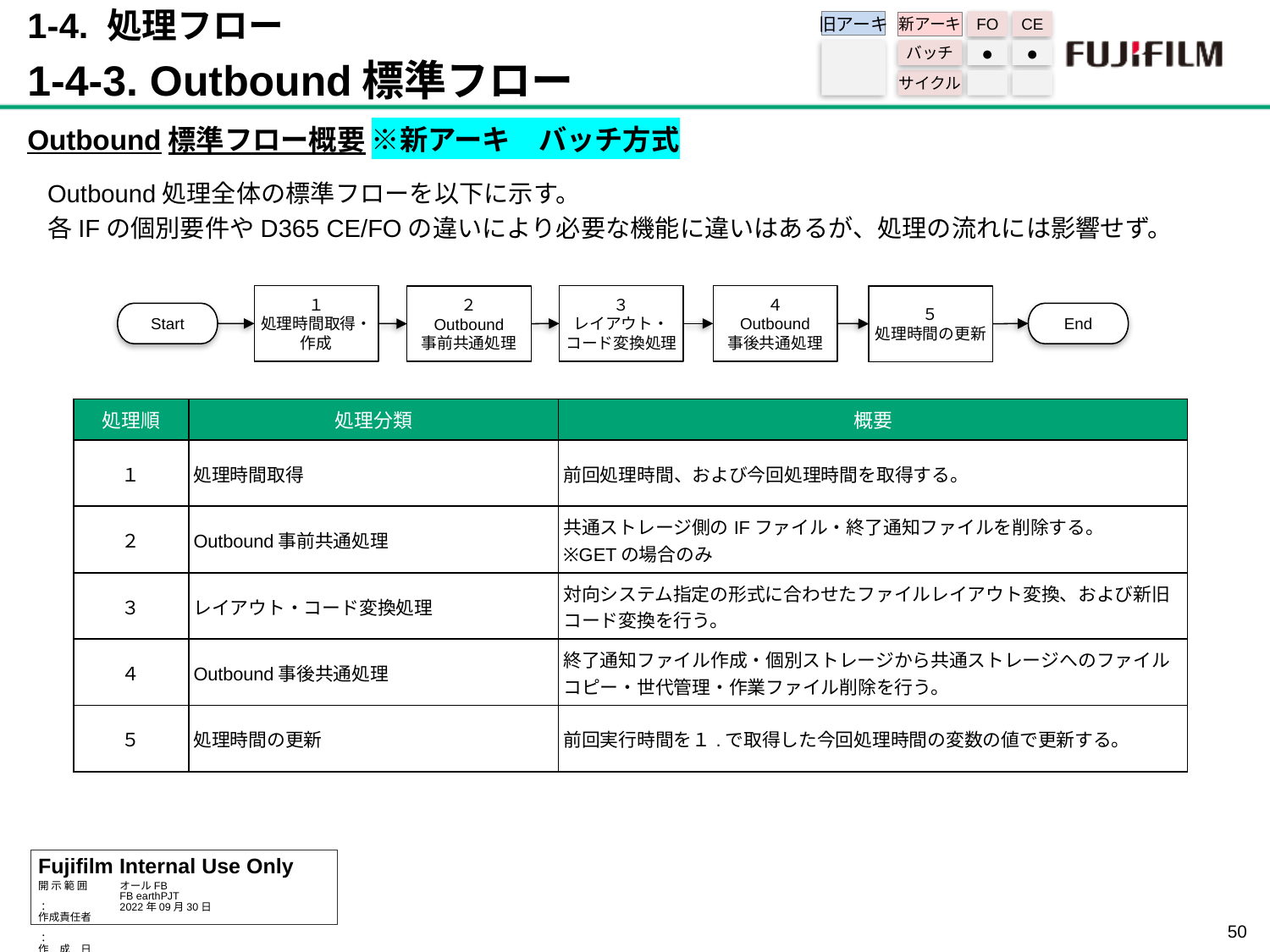

1-4. 処理フロー
1-4-3. Outbound標準フロー
旧アーキ
FO
CE
新アーキ
バッチ
●
●
サイクル

Outbound標準フロー概要 ※新アーキ　バッチ方式
Outbound処理全体の標準フローを以下に示す。
各IFの個別要件やD365 CE/FOの違いにより必要な機能に違いはあるが、処理の流れには影響せず。
１
処理時間取得・作成
３
レイアウト・コード変換処理
４
Outbound
事後共通処理
２
Outbound
事前共通処理
５
処理時間の更新
Start
End
| 処理順 | 処理分類 | 概要 |
| --- | --- | --- |
| １ | 処理時間取得 | 前回処理時間、および今回処理時間を取得する。 |
| ２ | Outbound事前共通処理 | 共通ストレージ側のIFファイル・終了通知ファイルを削除する。 ※GETの場合のみ |
| ３ | レイアウト・コード変換処理 | 対向システム指定の形式に合わせたファイルレイアウト変換、および新旧コード変換を行う。 |
| ４ | Outbound事後共通処理 | 終了通知ファイル作成・個別ストレージから共通ストレージへのファイルコピー・世代管理・作業ファイル削除を行う。 |
| ５ | 処理時間の更新 | 前回実行時間を１.で取得した今回処理時間の変数の値で更新する。 |
50